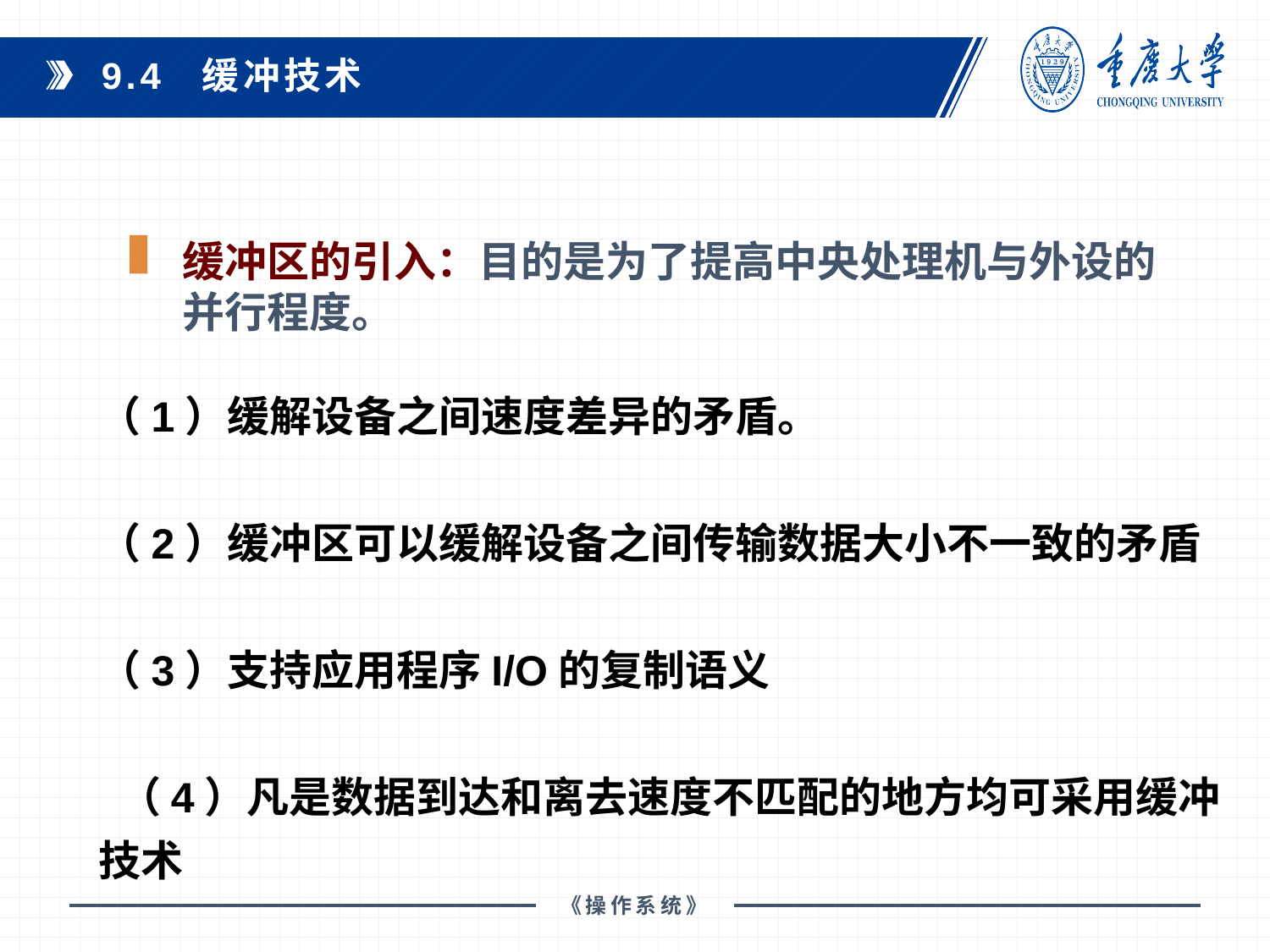

9.4  缓冲技术
缓冲区的引入：目的是为了提高中央处理机与外设的并行程度。

（1）缓解设备之间速度差异的矛盾。

（2）缓冲区可以缓解设备之间传输数据大小不一致的矛盾

（3）支持应用程序I/O的复制语义

 （4）凡是数据到达和离去速度不匹配的地方均可采用缓冲技术